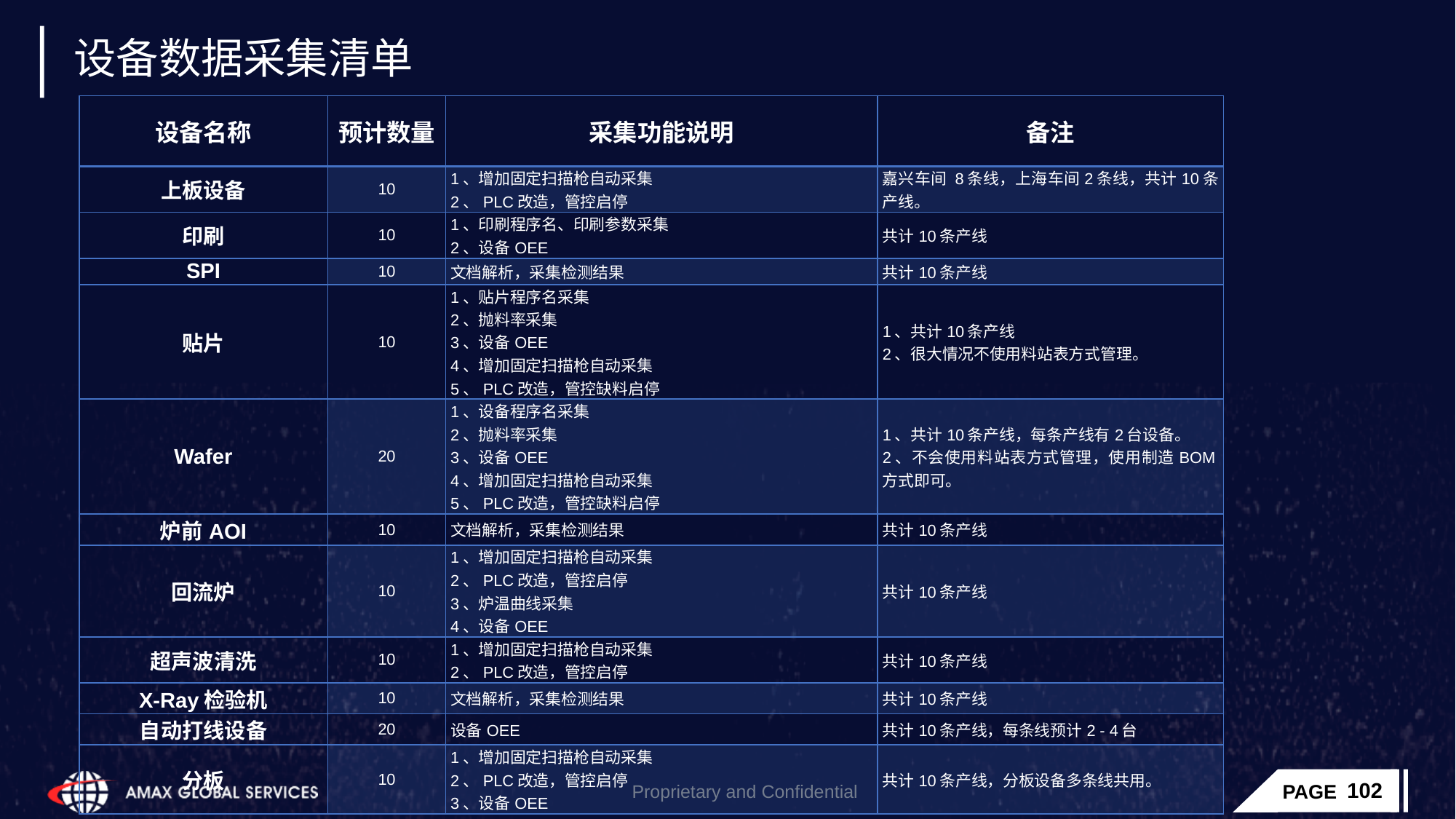

设备数据采集清单
| 设备名称 | 预计数量 | 采集功能说明 | 备注 |
| --- | --- | --- | --- |
| 上板设备 | 10 | 1、增加固定扫描枪自动采集 2、PLC改造，管控启停 | 嘉兴车间 8条线，上海车间2条线，共计10条产线。 |
| 印刷 | 10 | 1、印刷程序名、印刷参数采集 2、设备OEE | 共计10条产线 |
| SPI | 10 | 文档解析，采集检测结果 | 共计10条产线 |
| 贴片 | 10 | 1、贴片程序名采集 2、抛料率采集 3、设备OEE 4、增加固定扫描枪自动采集 5、PLC改造，管控缺料启停 | 1、共计10条产线 2、很大情况不使用料站表方式管理。 |
| Wafer | 20 | 1、设备程序名采集 2、抛料率采集 3、设备OEE 4、增加固定扫描枪自动采集 5、PLC改造，管控缺料启停 | 1、共计10条产线，每条产线有2台设备。 2、不会使用料站表方式管理，使用制造BOM方式即可。 |
| 炉前AOI | 10 | 文档解析，采集检测结果 | 共计10条产线 |
| 回流炉 | 10 | 1、增加固定扫描枪自动采集 2、PLC改造，管控启停 3、炉温曲线采集 4、设备OEE | 共计10条产线 |
| 超声波清洗 | 10 | 1、增加固定扫描枪自动采集 2、PLC改造，管控启停 | 共计10条产线 |
| X-Ray检验机 | 10 | 文档解析，采集检测结果 | 共计10条产线 |
| 自动打线设备 | 20 | 设备OEE | 共计10条产线，每条线预计2 - 4台 |
| 分板 | 10 | 1、增加固定扫描枪自动采集 2、PLC改造，管控启停 3、设备OEE | 共计10条产线，分板设备多条线共用。 |